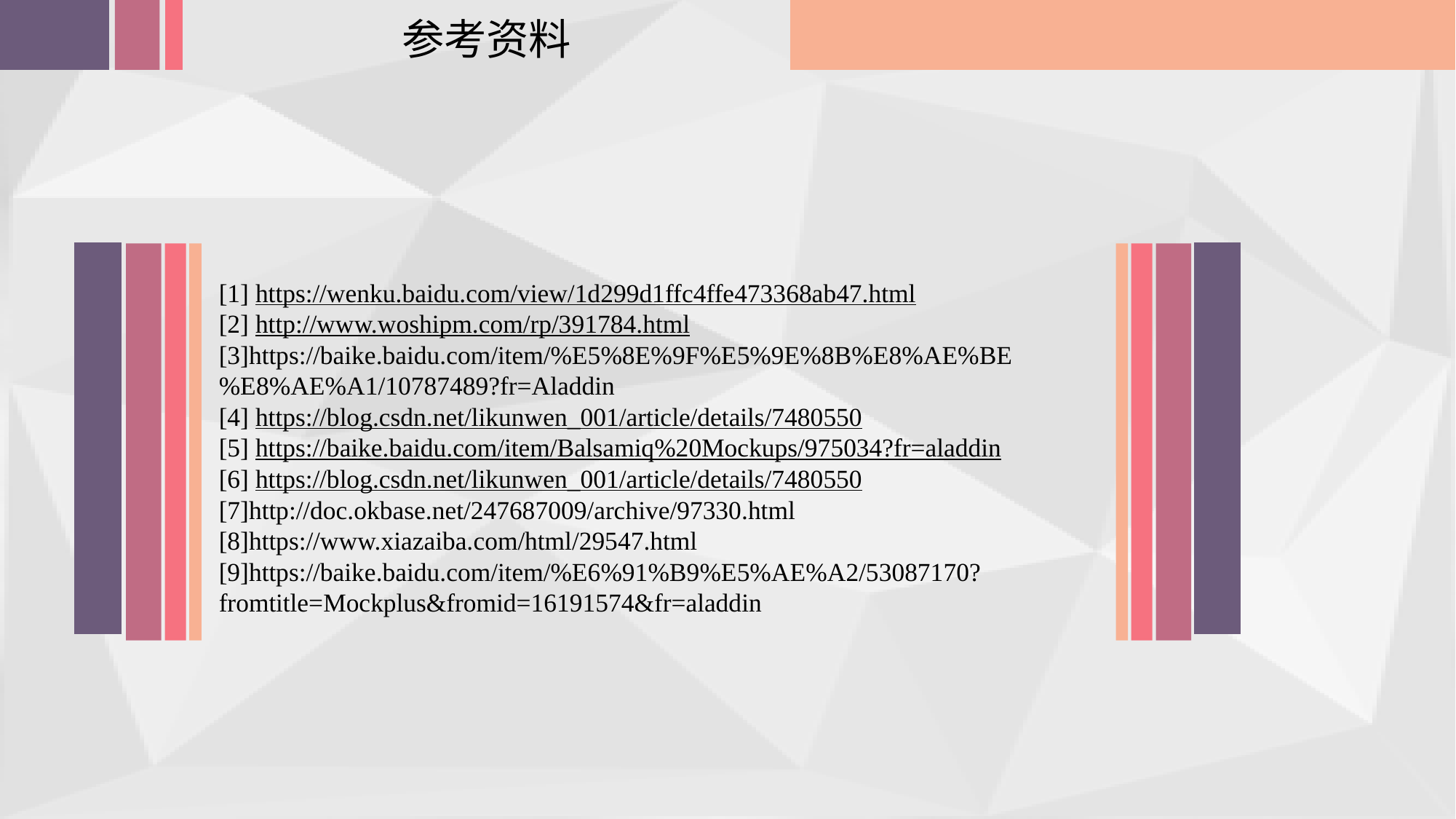

参考资料

[1] https://wenku.baidu.com/view/1d299d1ffc4ffe473368ab47.html
[2] http://www.woshipm.com/rp/391784.html
[3]https://baike.baidu.com/item/%E5%8E%9F%E5%9E%8B%E8%AE%BE%E8%AE%A1/10787489?fr=Aladdin
[4] https://blog.csdn.net/likunwen_001/article/details/7480550
[5] https://baike.baidu.com/item/Balsamiq%20Mockups/975034?fr=aladdin
[6] https://blog.csdn.net/likunwen_001/article/details/7480550
[7]http://doc.okbase.net/247687009/archive/97330.html
[8]https://www.xiazaiba.com/html/29547.html
[9]https://baike.baidu.com/item/%E6%91%B9%E5%AE%A2/53087170?fromtitle=Mockplus&fromid=16191574&fr=aladdin